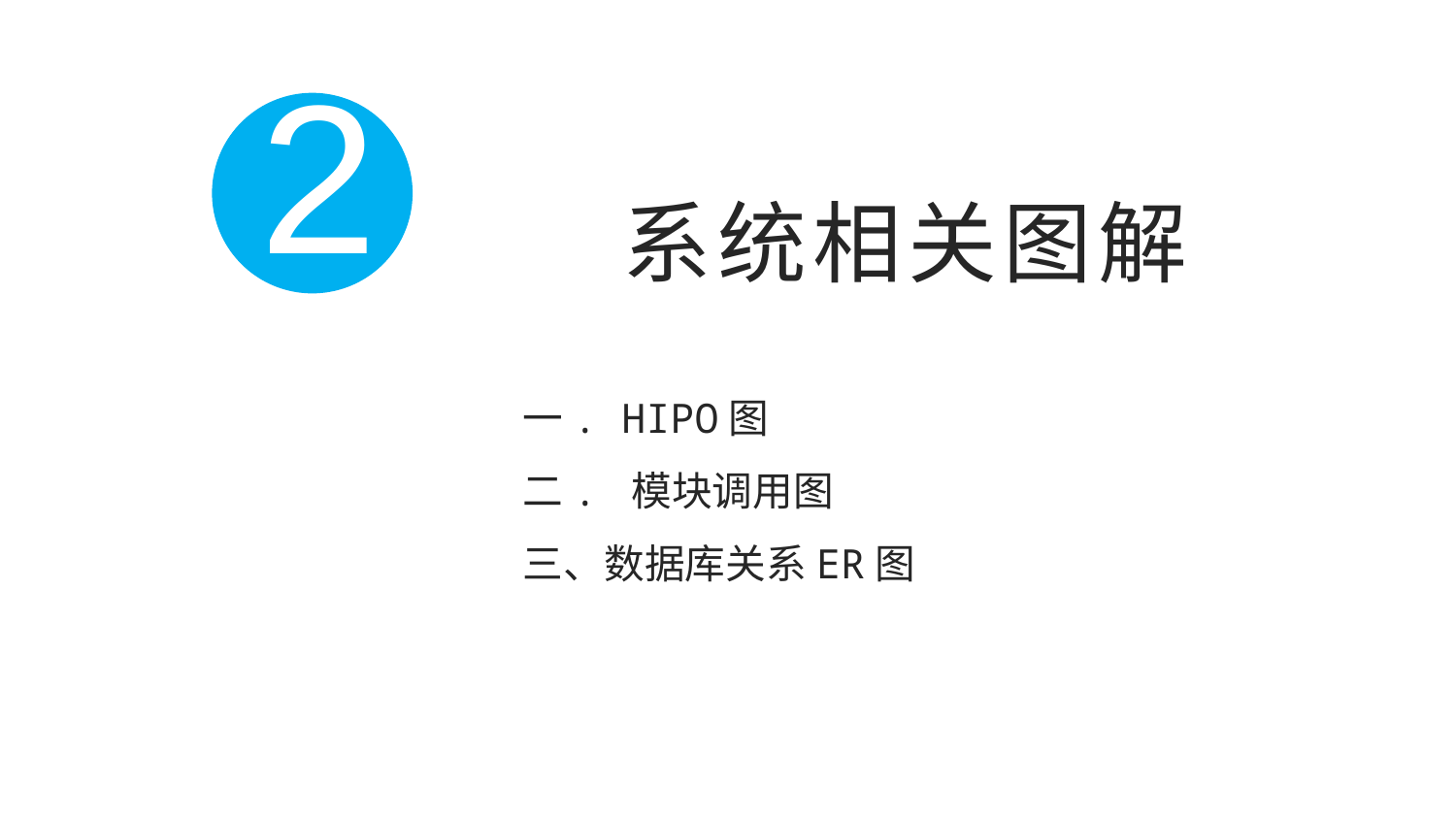

2

系统相关图解
一. HIPO图
二. 模块调用图
三、数据库关系ER图